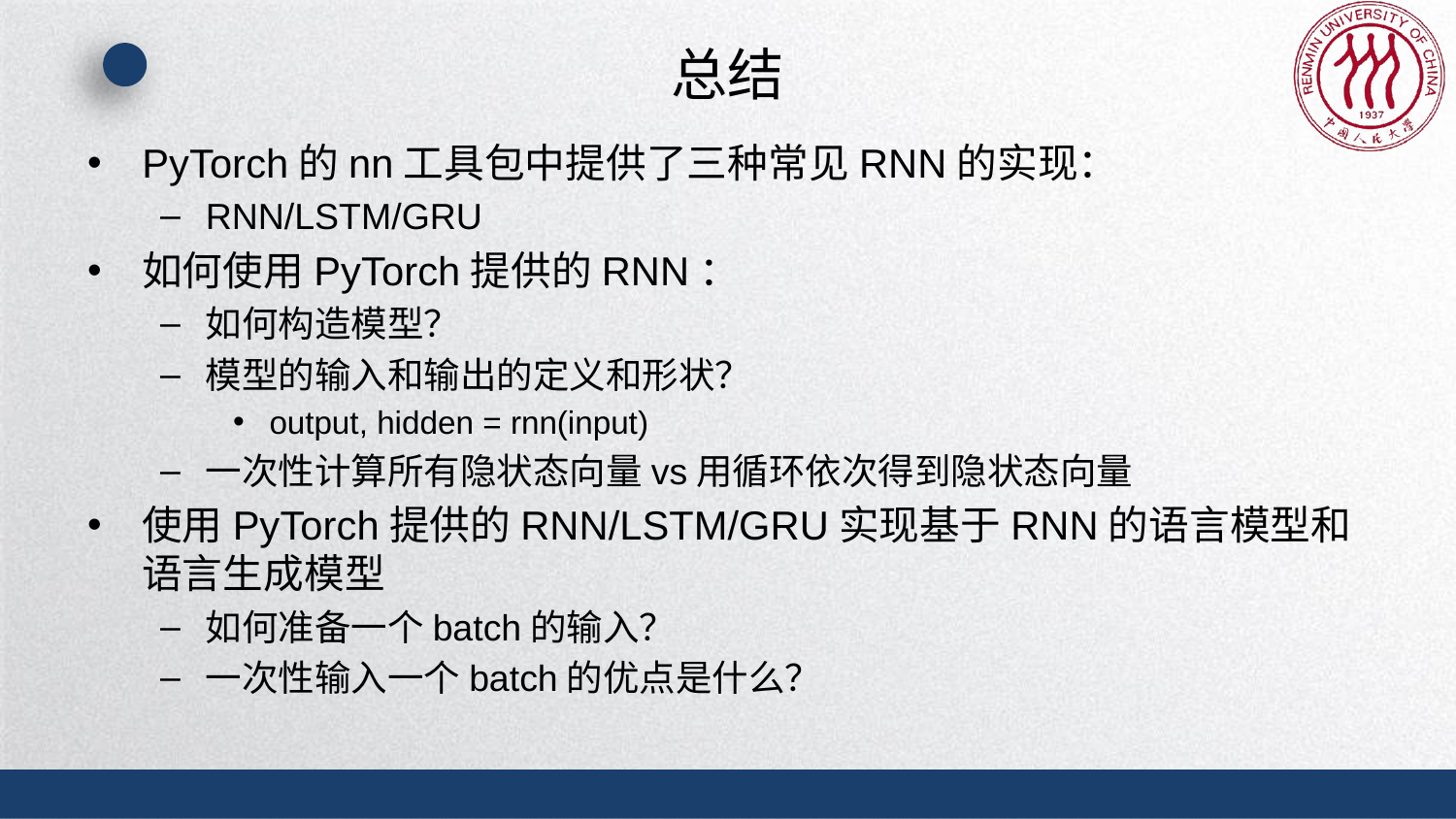

# 总结
PyTorch的nn工具包中提供了三种常见RNN的实现：
RNN/LSTM/GRU
如何使用PyTorch提供的RNN：
如何构造模型？
模型的输入和输出的定义和形状？
output, hidden = rnn(input)
一次性计算所有隐状态向量vs用循环依次得到隐状态向量
使用PyTorch提供的RNN/LSTM/GRU实现基于RNN的语言模型和语言生成模型
如何准备一个batch的输入？
一次性输入一个batch的优点是什么？